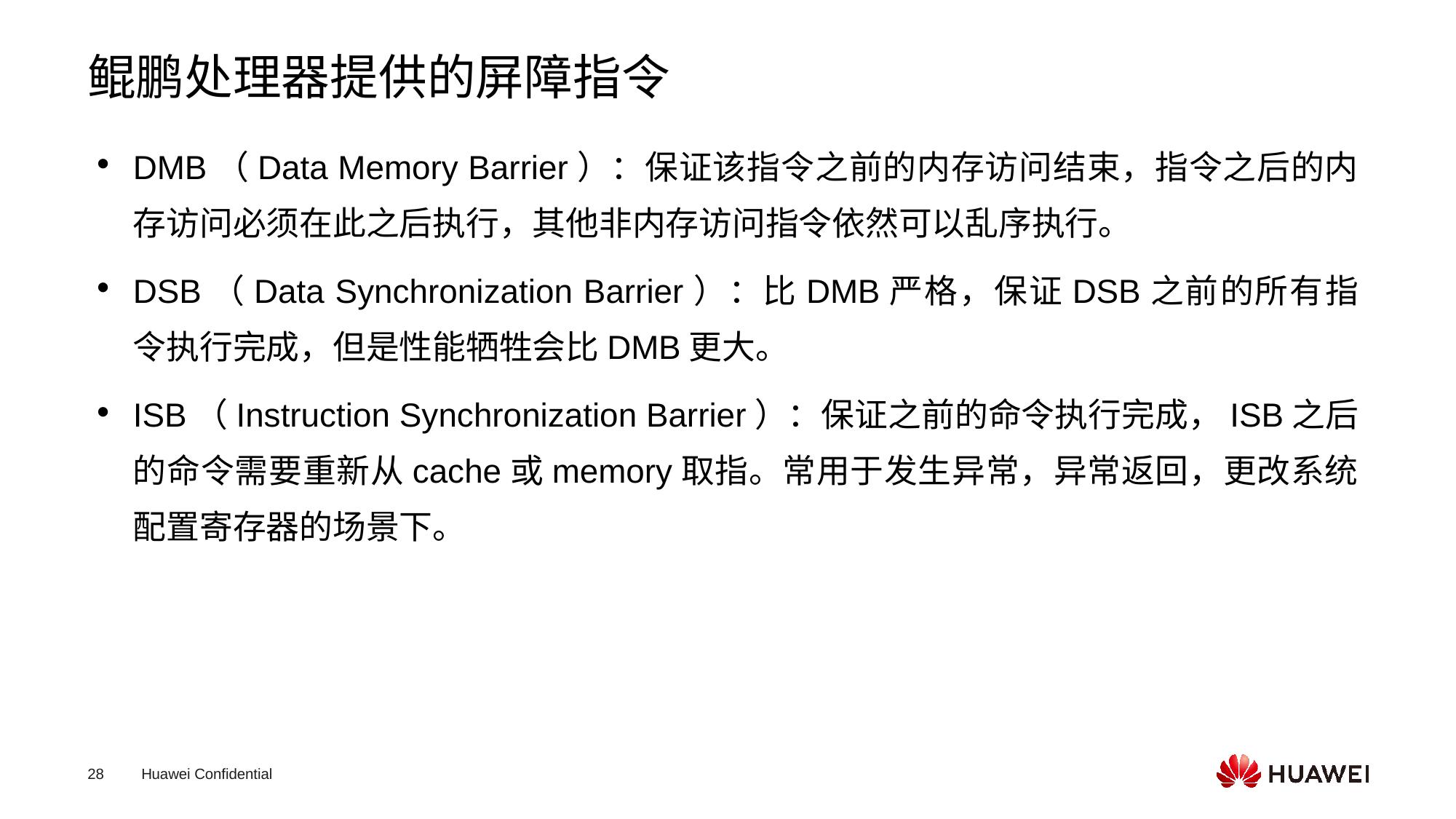

# 鲲鹏处理器提供的屏障指令
DMB（Data Memory Barrier）：保证该指令之前的内存访问结束，指令之后的内存访问必须在此之后执行，其他非内存访问指令依然可以乱序执行。
DSB（Data Synchronization Barrier）：比DMB严格，保证DSB之前的所有指令执行完成，但是性能牺牲会比DMB更大。
ISB（Instruction Synchronization Barrier）：保证之前的命令执行完成，ISB之后的命令需要重新从cache或memory取指。常用于发生异常，异常返回，更改系统配置寄存器的场景下。